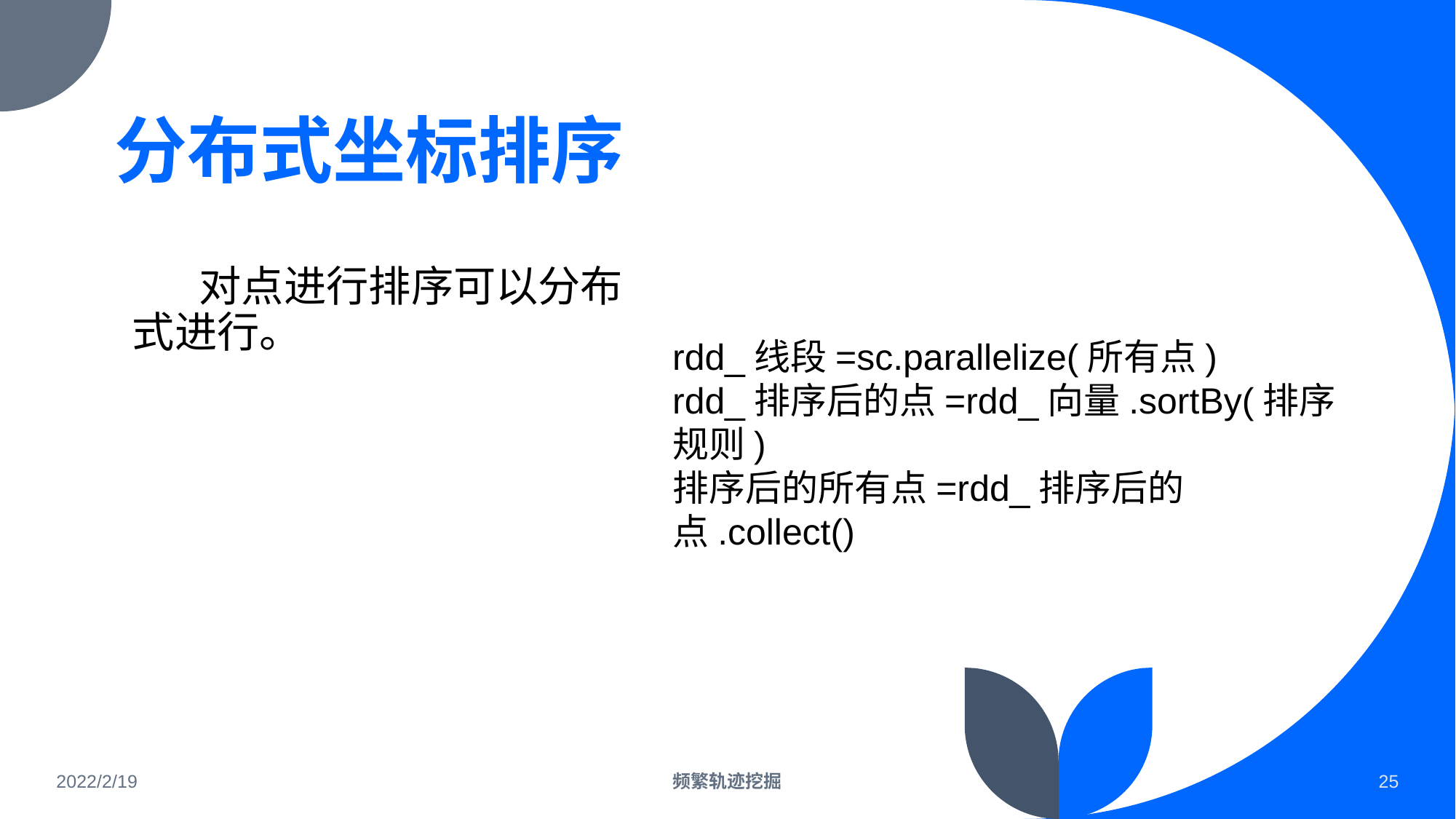

# 分布式坐标排序
      对点进行排序可以分布式进行。
rdd_线段=sc.parallelize(所有点)
rdd_排序后的点=rdd_向量.sortBy(排序规则)
排序后的所有点=rdd_排序后的点.collect()
2022/2/19
频繁轨迹挖掘
25